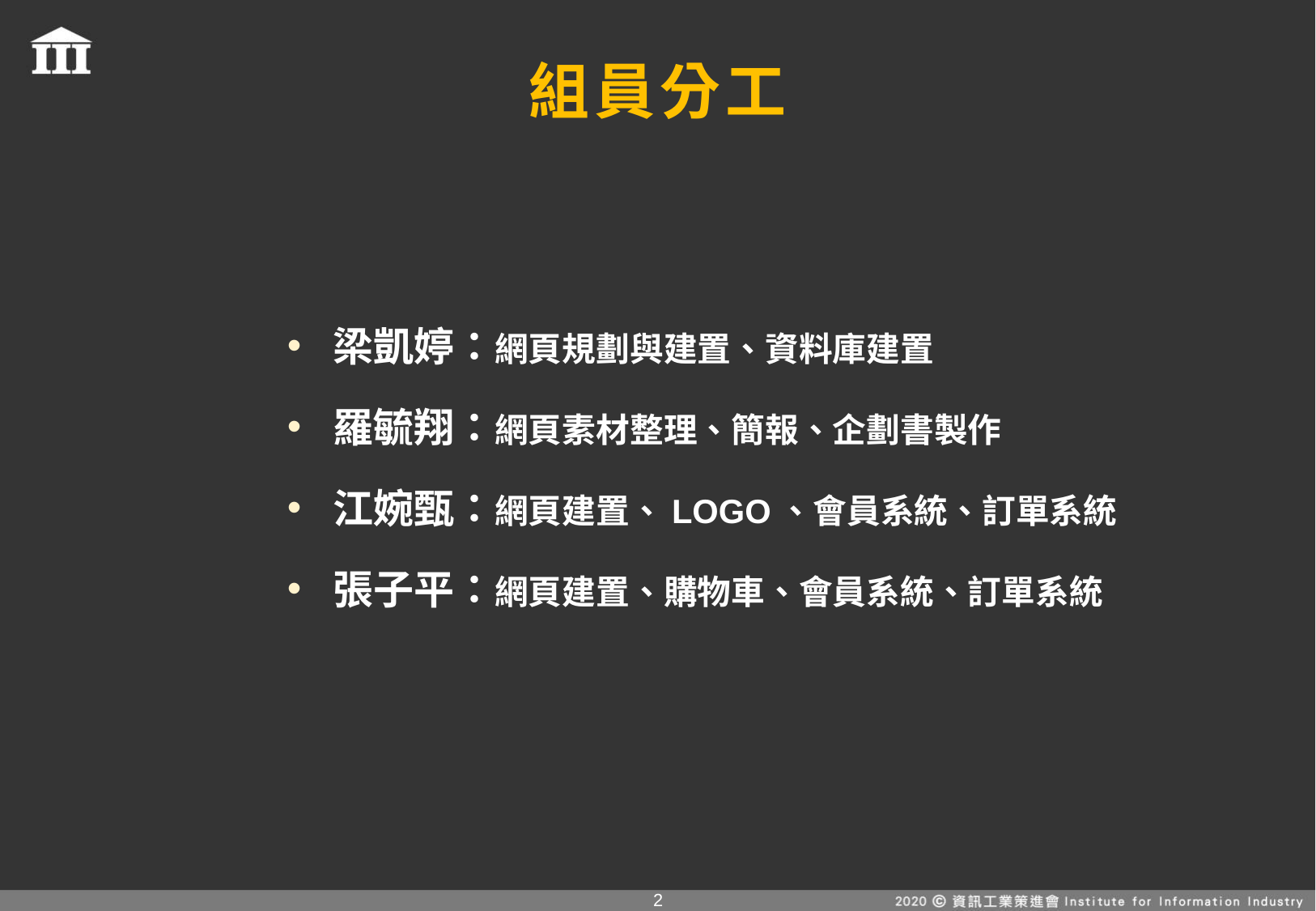

組員分工
梁凱婷：網頁規劃與建置、資料庫建置
羅毓翔：網頁素材整理、簡報、企劃書製作
江婉甄：網頁建置、LOGO、會員系統、訂單系統
張子平：網頁建置、購物車、會員系統、訂單系統

2